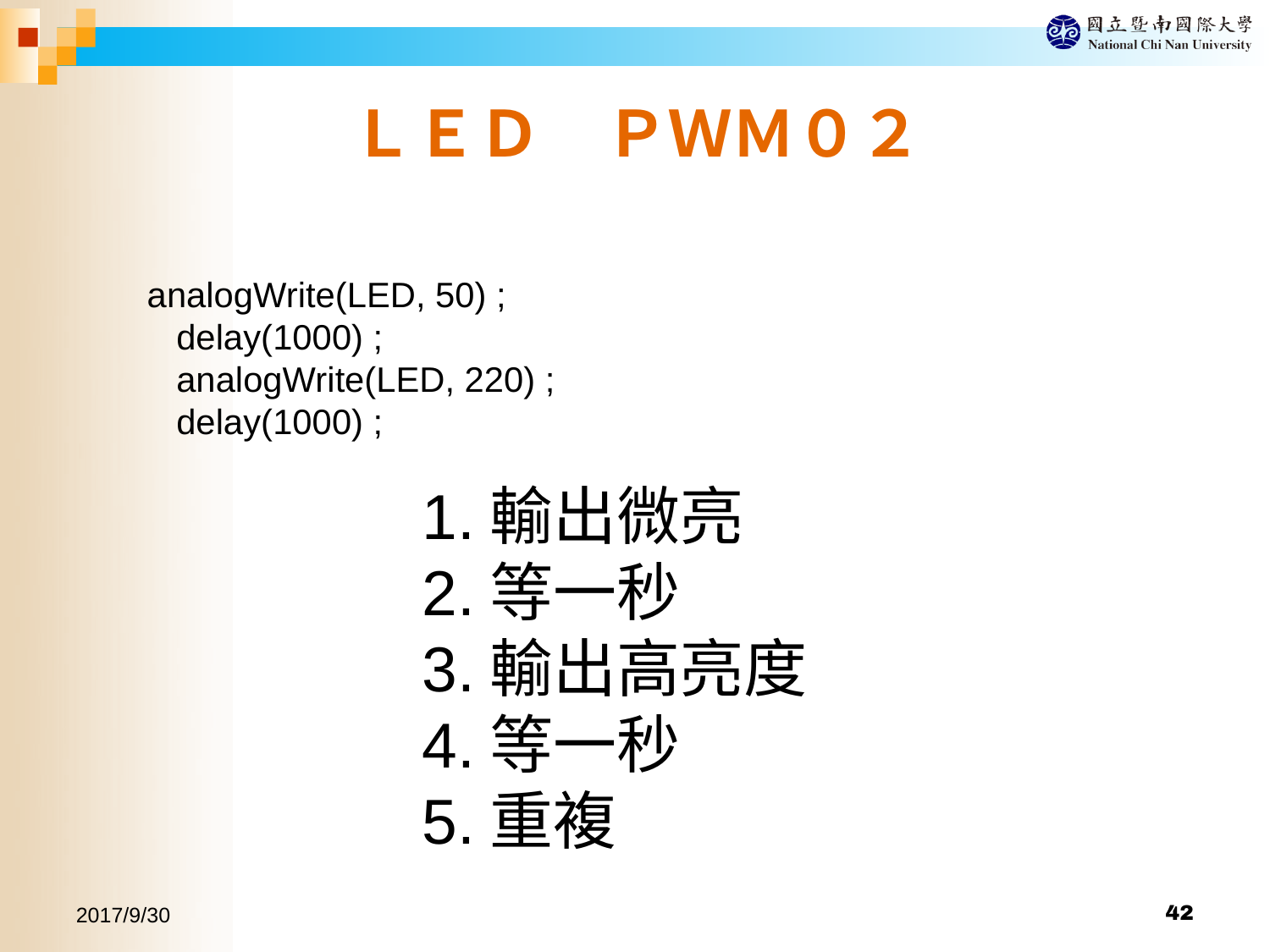

ＬＥＤ　ＰＷＭ０２
 analogWrite(LED, 50) ;
    delay(1000) ;
    analogWrite(LED, 220) ;
    delay(1000) ;
1.輸出微亮
2.等一秒
3.輸出高亮度
4.等一秒
5.重複
2017/9/30
42